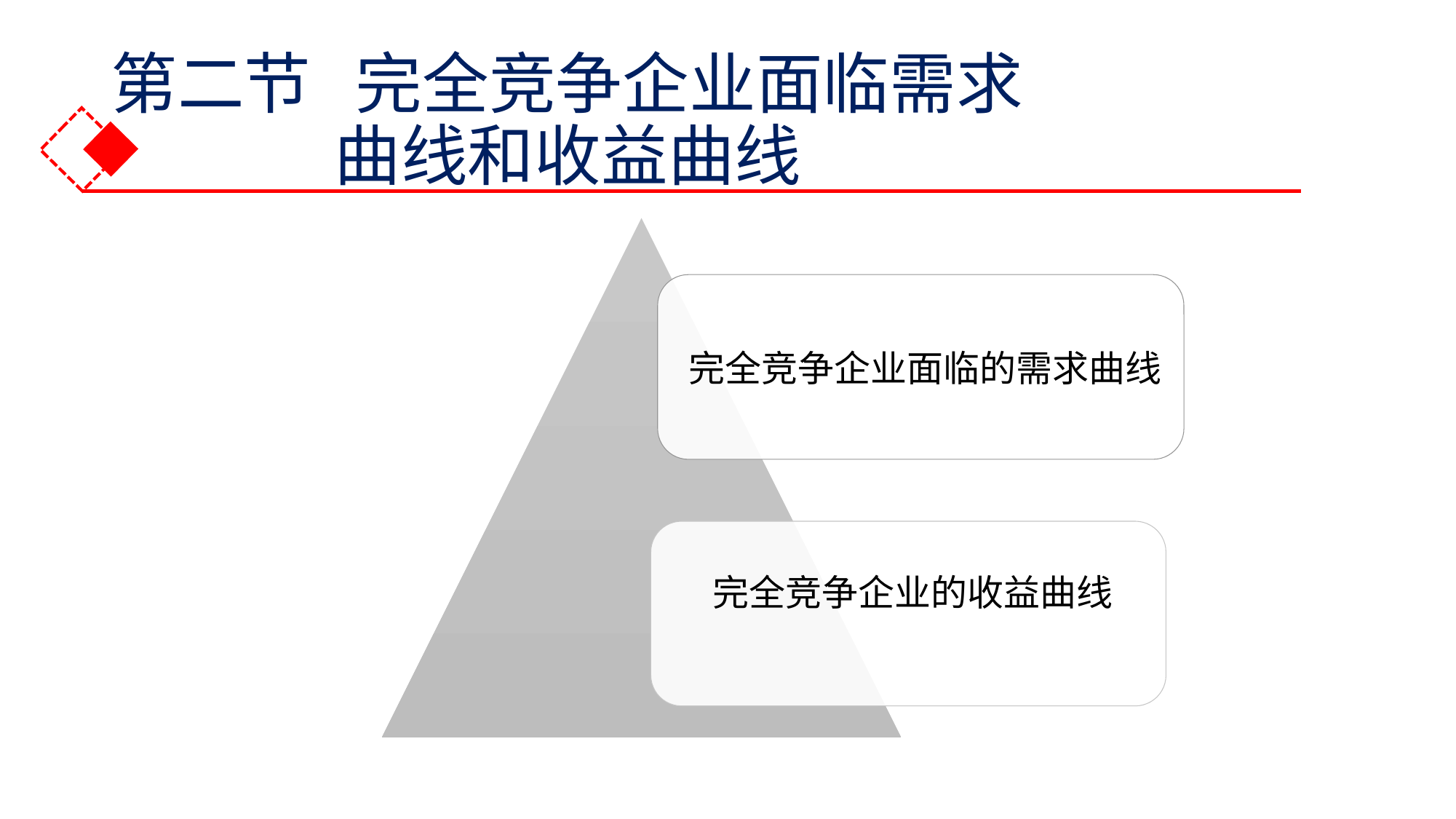

# 第二节   完全竞争企业面临需求 曲线和收益曲线

完全竞争企业面临的需求曲线
完全竞争企业的收益曲线